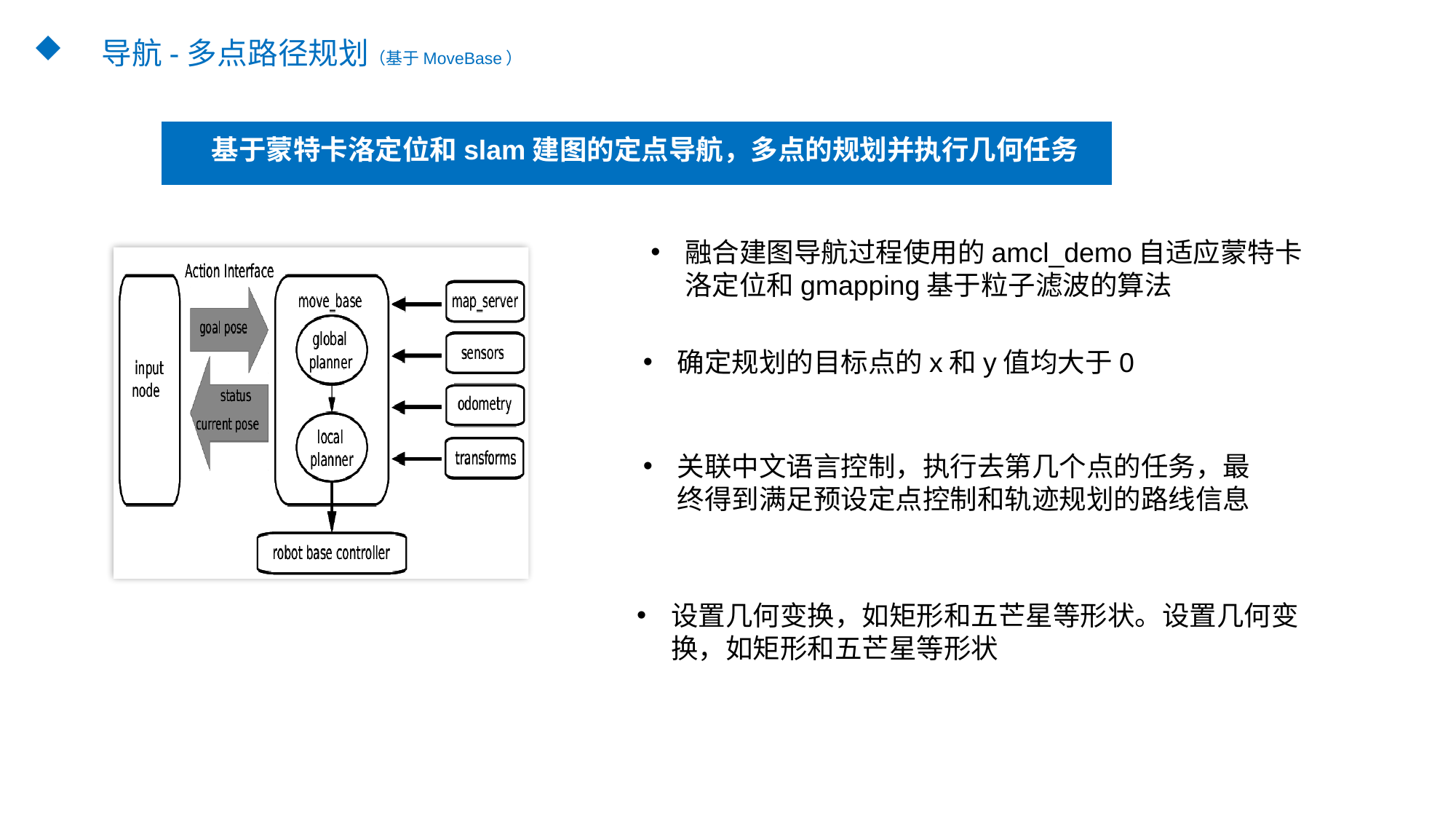

导航-多点路径规划（基于MoveBase）

基于蒙特卡洛定位和slam建图的定点导航，多点的规划并执行几何任务

融合建图导航过程使用的amcl_demo自适应蒙特卡洛定位和gmapping基于粒子滤波的算法
确定规划的目标点的x和y值均大于0
设置几何变换，如矩形和五芒星等形状。设置几何变换，如矩形和五芒星等形状

关联中文语言控制，执行去第几个点的任务，最终得到满足预设定点控制和轨迹规划的路线信息